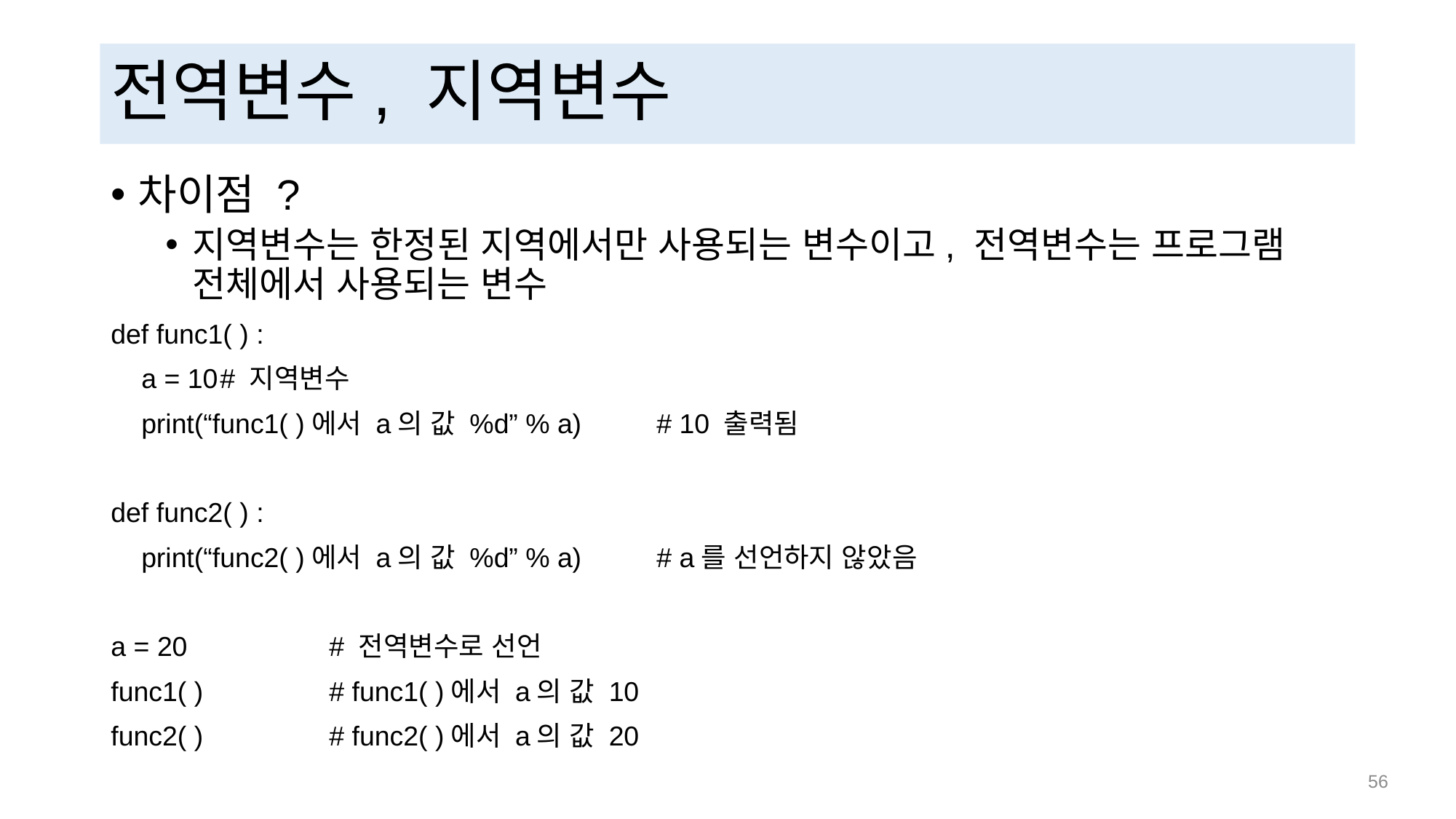

# 전역변수, 지역변수
차이점 ?
지역변수는 한정된 지역에서만 사용되는 변수이고, 전역변수는 프로그램 전체에서 사용되는 변수
def func1( ) :
    a = 10	# 지역변수
    print(“func1( )에서 a의 값 %d” % a)	# 10 출력됨

def func2( ) :
    print(“func2( )에서 a의 값 %d” % a) 	# a를 선언하지 않았음

a = 20		# 전역변수로 선언
func1( )		# func1( )에서 a의 값 10
func2( )		# func2( )에서 a의 값 20

 56